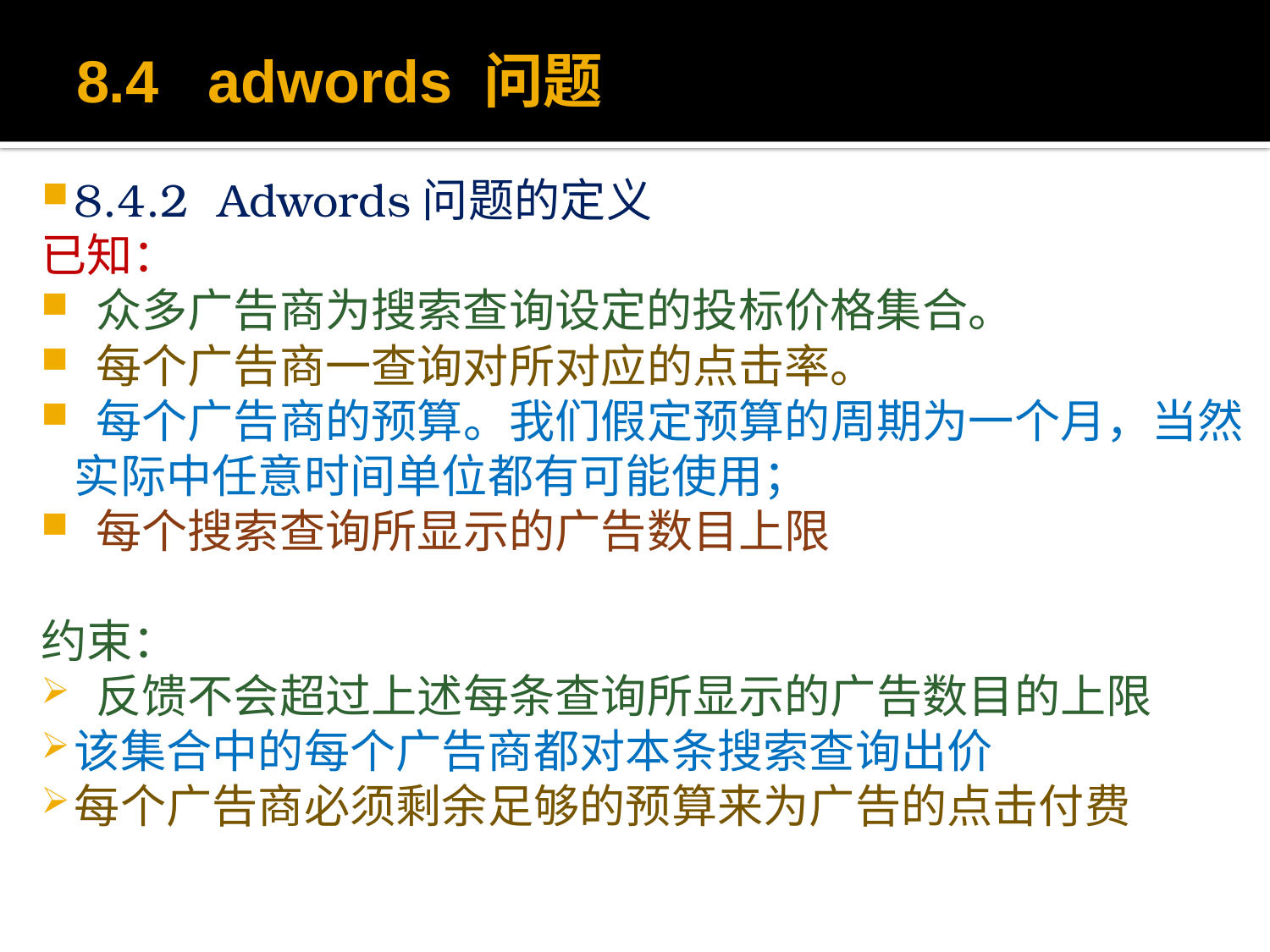

# 8.4   adwords 问题
8.4.2  Adwords问题的定义
已知：
 众多广告商为搜索查询设定的投标价格集合。
 每个广告商一查询对所对应的点击率。
 每个广告商的预算。我们假定预算的周期为一个月，当然实际中任意时间单位都有可能使用；
 每个搜索查询所显示的广告数目上限

约束：
 反馈不会超过上述每条查询所显示的广告数目的上限
该集合中的每个广告商都对本条搜索查询出价
每个广告商必须剩余足够的预算来为广告的点击付费